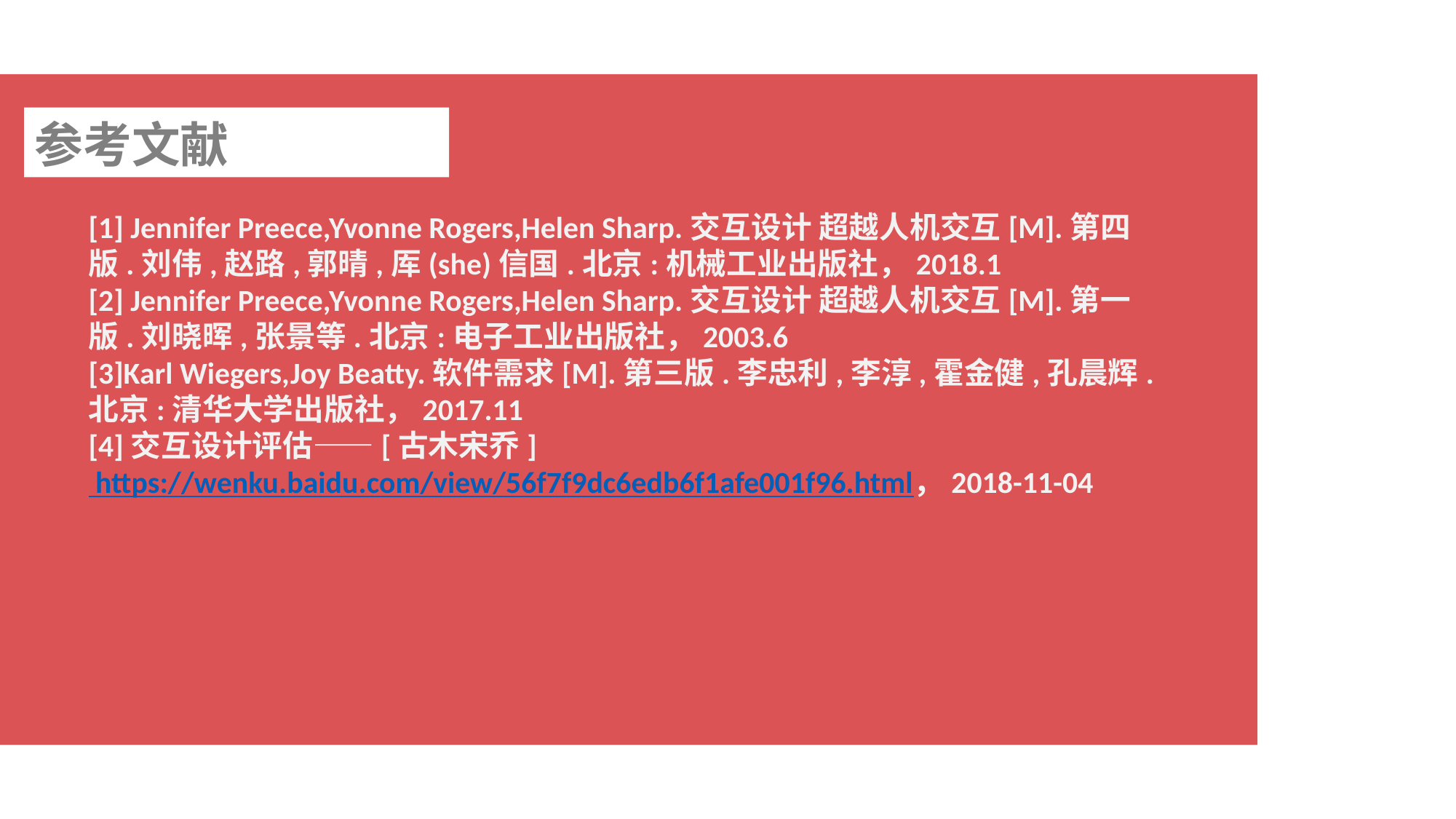

参考文献
[1] Jennifer Preece,Yvonne Rogers,Helen Sharp.交互设计 超越人机交互[M].第四版.刘伟,赵路,郭晴,厍(she)信国.北京:机械工业出版社，2018.1
[2] Jennifer Preece,Yvonne Rogers,Helen Sharp.交互设计 超越人机交互[M].第一版.刘晓晖,张景等.北京:电子工业出版社，2003.6
[3]Karl Wiegers,Joy Beatty.软件需求[M].第三版.李忠利,李淳,霍金健,孔晨辉.北京:清华大学出版社，2017.11
[4]交互设计评估——[古木宋乔] https://wenku.baidu.com/view/56f7f9dc6edb6f1afe001f96.html，2018-11-04